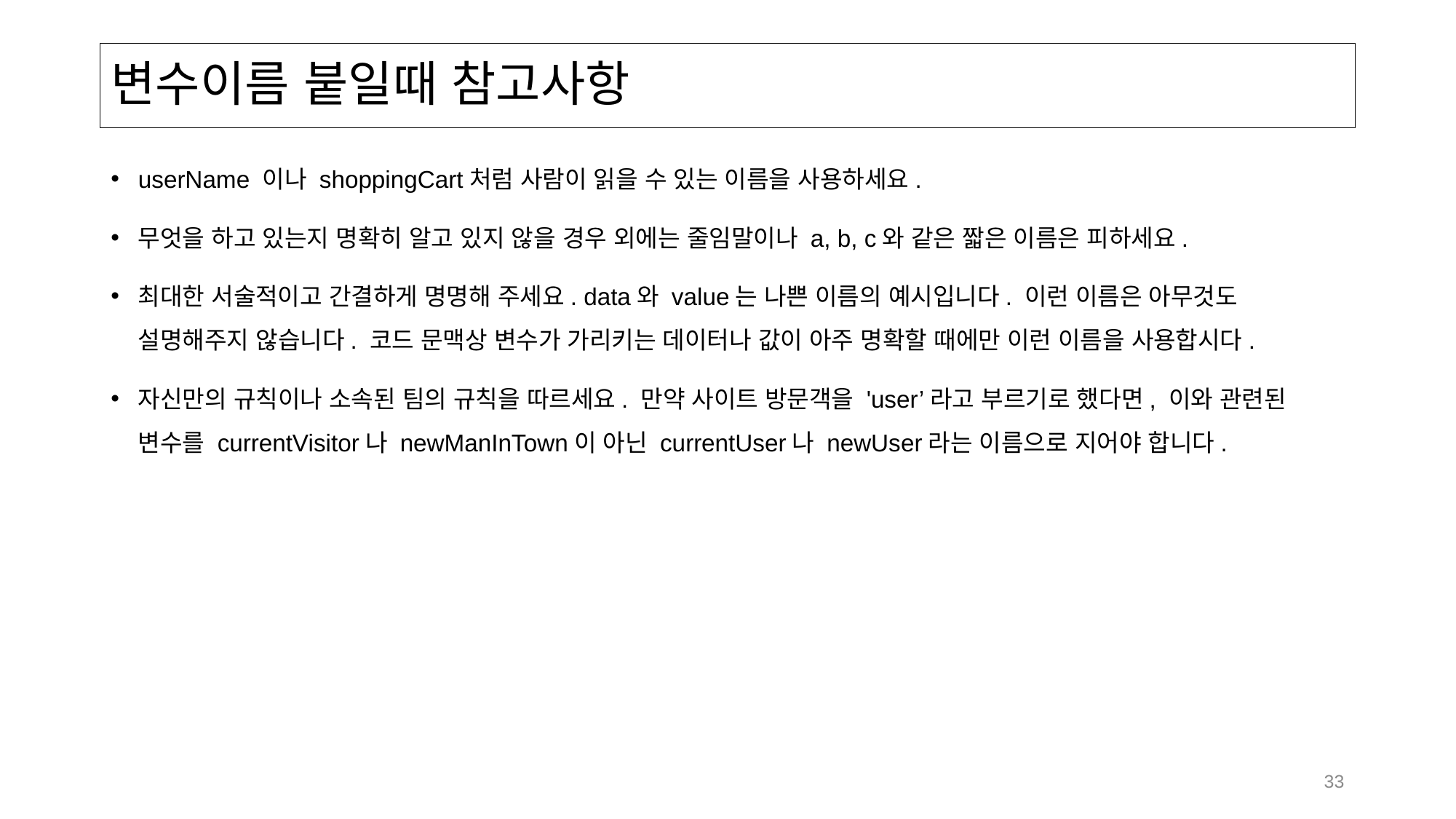

# 변수이름 붙일때 참고사항
userName 이나 shoppingCart처럼 사람이 읽을 수 있는 이름을 사용하세요.
무엇을 하고 있는지 명확히 알고 있지 않을 경우 외에는 줄임말이나 a, b, c와 같은 짧은 이름은 피하세요.
최대한 서술적이고 간결하게 명명해 주세요. data와 value는 나쁜 이름의 예시입니다. 이런 이름은 아무것도 설명해주지 않습니다. 코드 문맥상 변수가 가리키는 데이터나 값이 아주 명확할 때에만 이런 이름을 사용합시다.
자신만의 규칙이나 소속된 팀의 규칙을 따르세요. 만약 사이트 방문객을 'user’라고 부르기로 했다면, 이와 관련된 변수를 currentVisitor나 newManInTown이 아닌 currentUser나 newUser라는 이름으로 지어야 합니다.
33